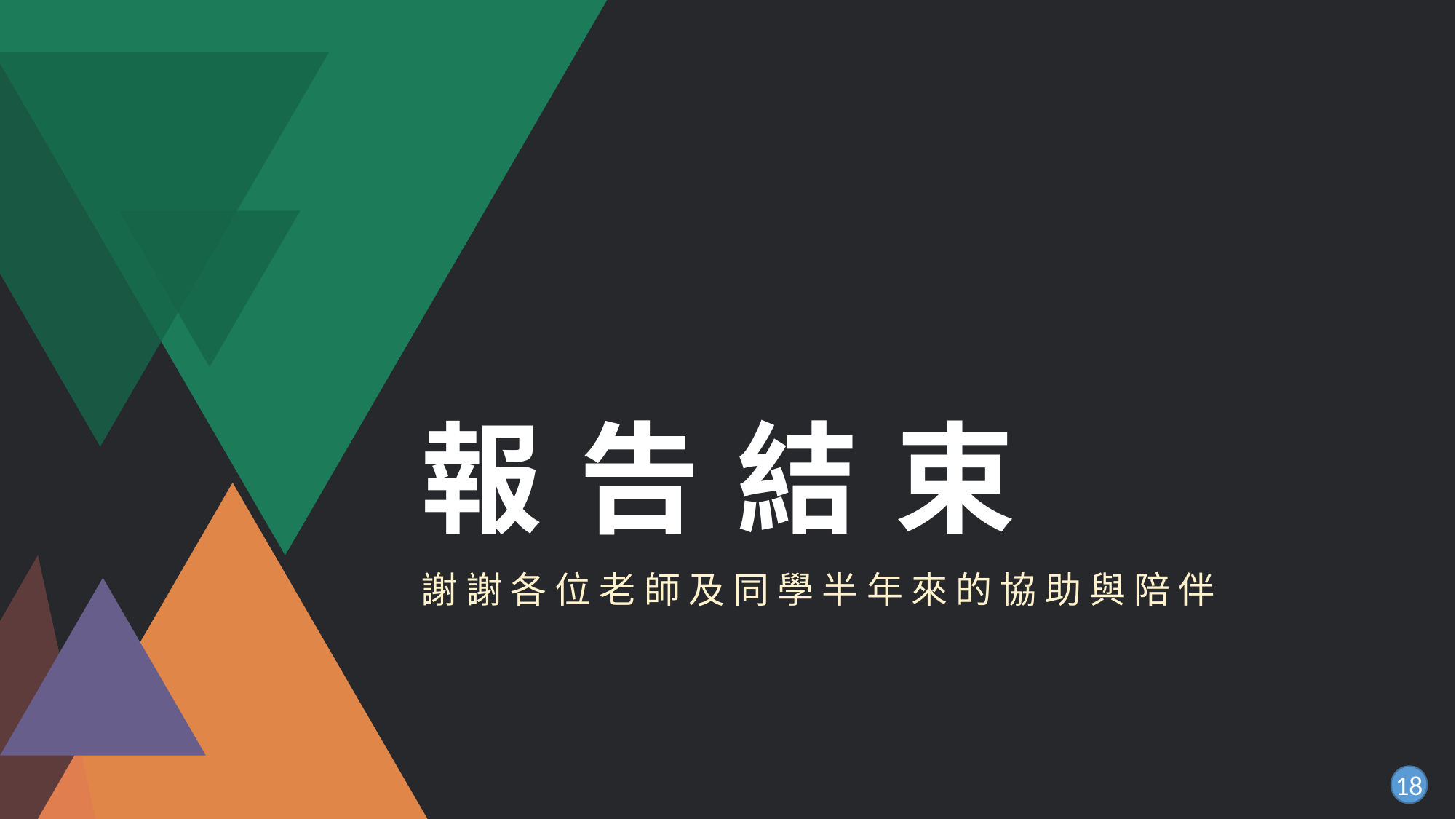

# 報 告 結 束
謝 謝 各 位 老 師 及 同 學 半 年 來 的 協 助 與 陪 伴

18